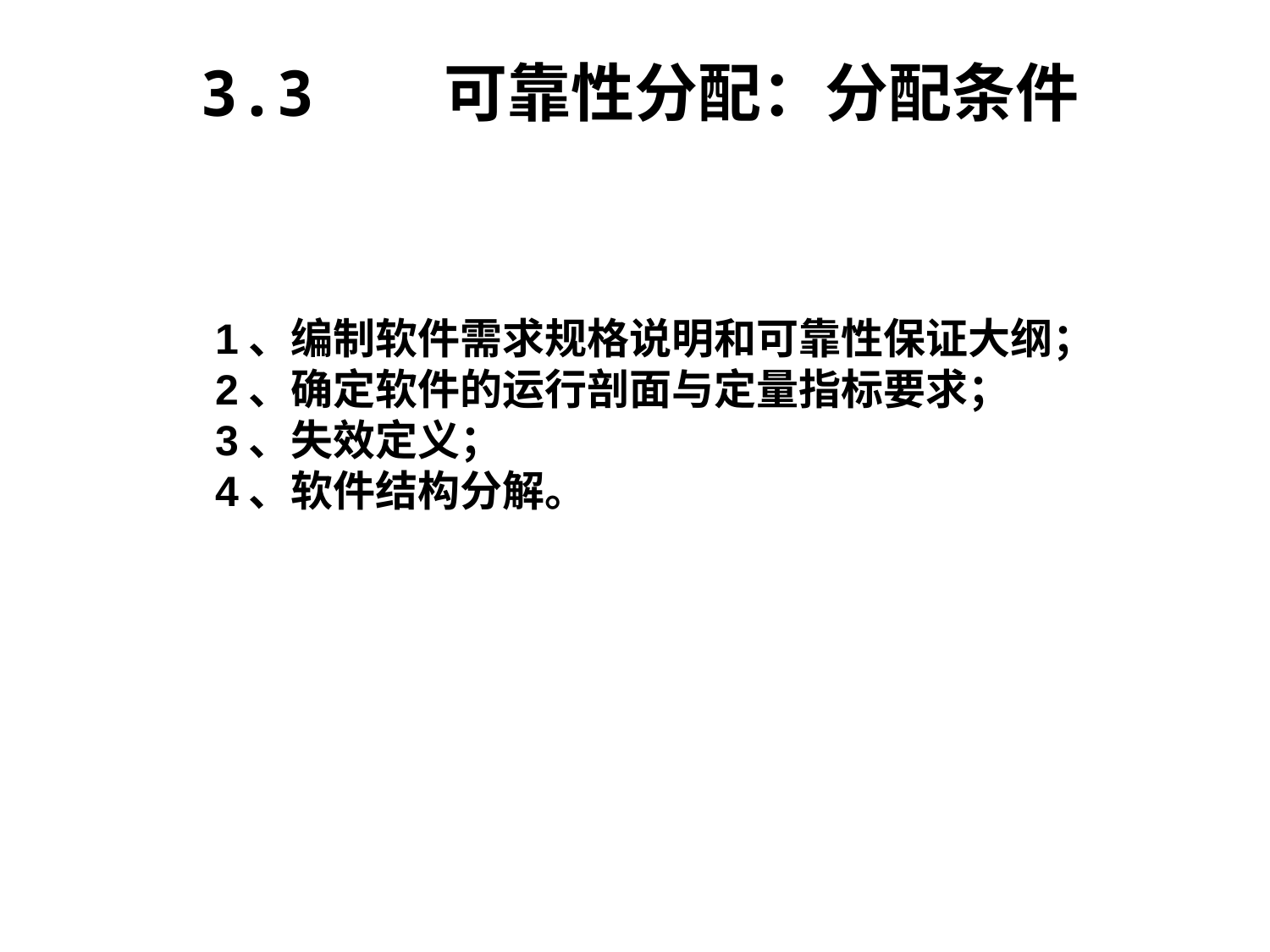

3.3   可靠性分配：分配条件
1、编制软件需求规格说明和可靠性保证大纲；
2、确定软件的运行剖面与定量指标要求；
3、失效定义；
4、软件结构分解。